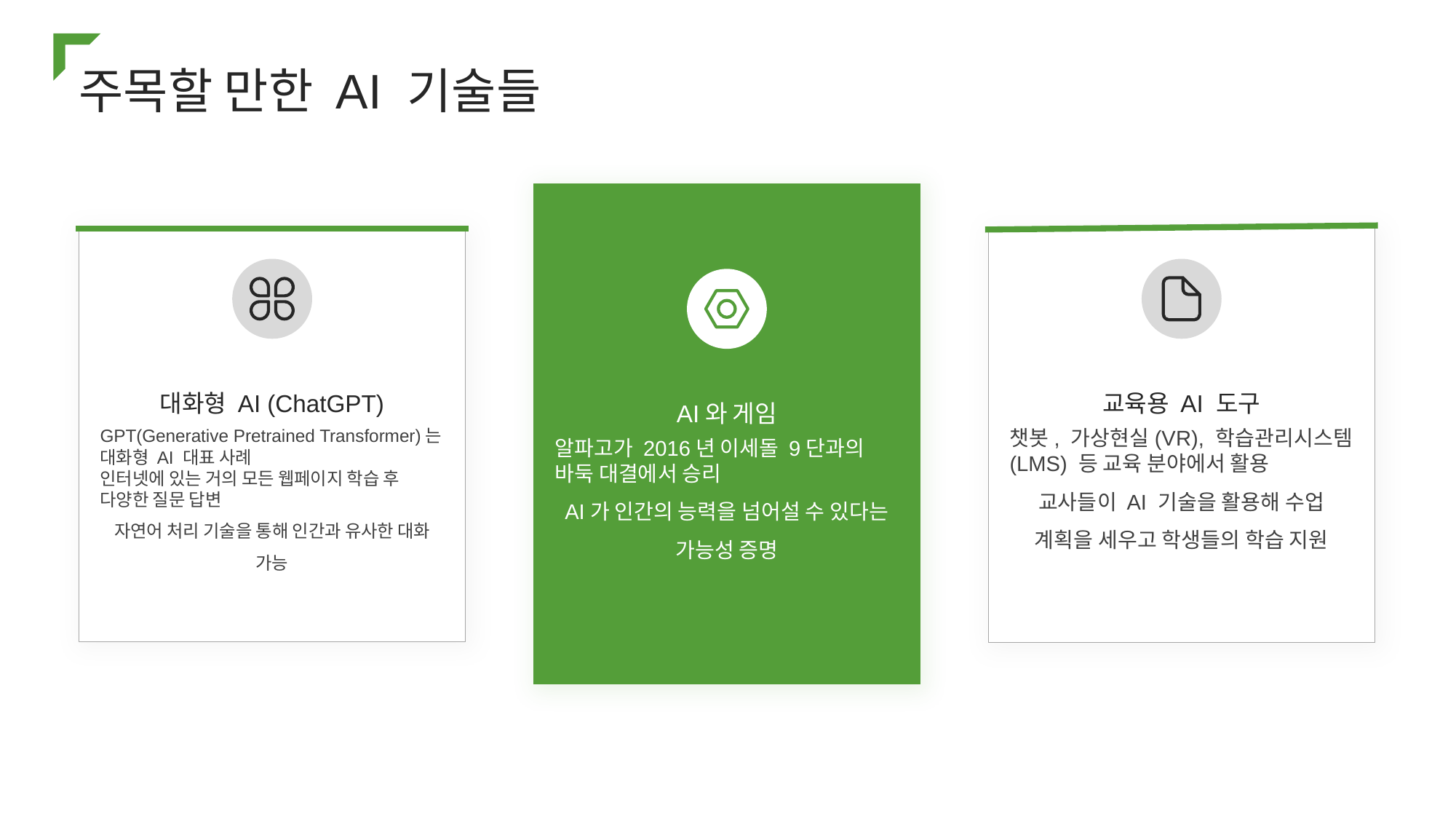

주목할 만한 AI 기술들

대화형 AI (ChatGPT)
교육용 AI 도구
AI와 게임
GPT(Generative Pretrained Transformer)는 대화형 AI 대표 사례
인터넷에 있는 거의 모든 웹페이지 학습 후 다양한 질문 답변
자연어 처리 기술을 통해 인간과 유사한 대화 가능
챗봇, 가상현실(VR), 학습관리시스템(LMS) 등 교육 분야에서 활용
교사들이 AI 기술을 활용해 수업 계획을 세우고 학생들의 학습 지원
알파고가 2016년 이세돌 9단과의 바둑 대결에서 승리
AI가 인간의 능력을 넘어설 수 있다는 가능성 증명